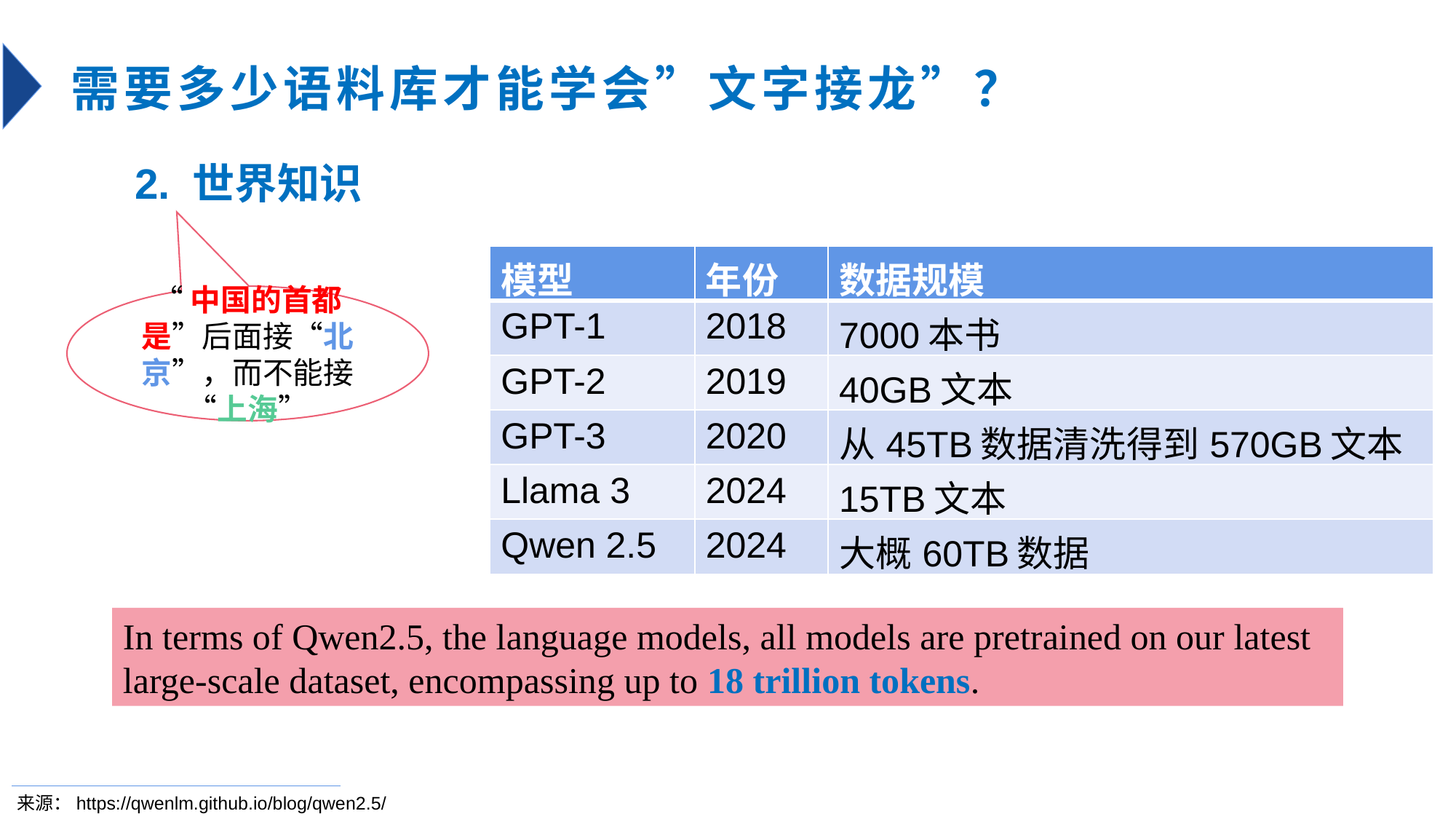

# 需要多少语料库才能学会”文字接龙”？

2. 世界知识
| 模型 | 年份 | 数据规模 |
| --- | --- | --- |
| GPT-1 | 2018 | 7000本书 |
| GPT-2 | 2019 | 40GB文本 |
| GPT-3 | 2020 | 从45TB数据清洗得到570GB文本 |
| Llama 3 | 2024 | 15TB文本 |
| Qwen 2.5 | 2024 | 大概60TB数据 |
“中国的首都是”后面接“北京”，而不能接“上海”
In terms of Qwen2.5, the language models, all models are pretrained on our latest large-scale dataset, encompassing up to 18 trillion tokens.
来源：https://qwenlm.github.io/blog/qwen2.5/